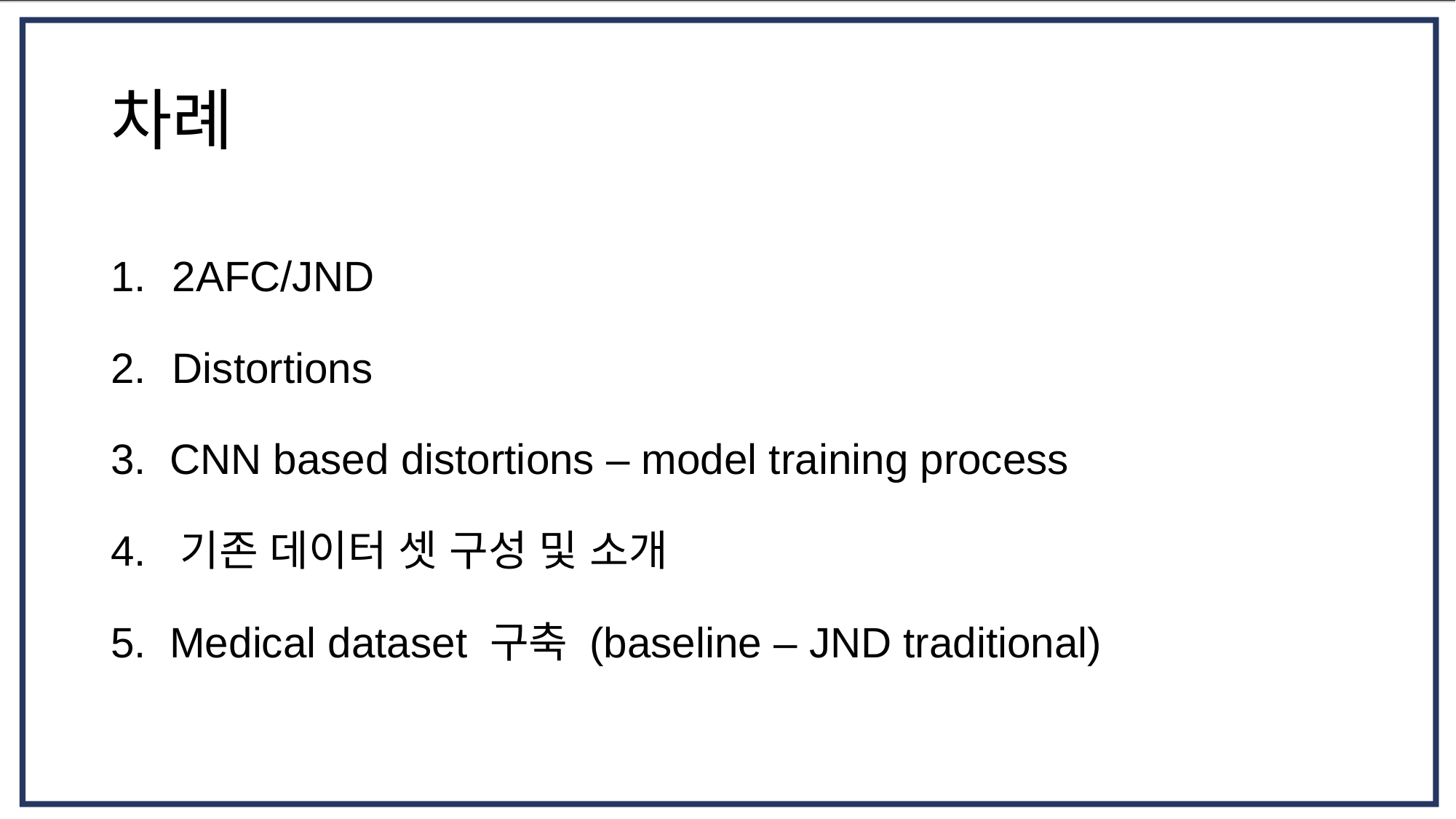

# 차례
2AFC/JND
Distortions
3.  CNN based distortions – model training process
4.  기존 데이터 셋 구성 및 소개
5.  Medical dataset 구축 (baseline – JND traditional)